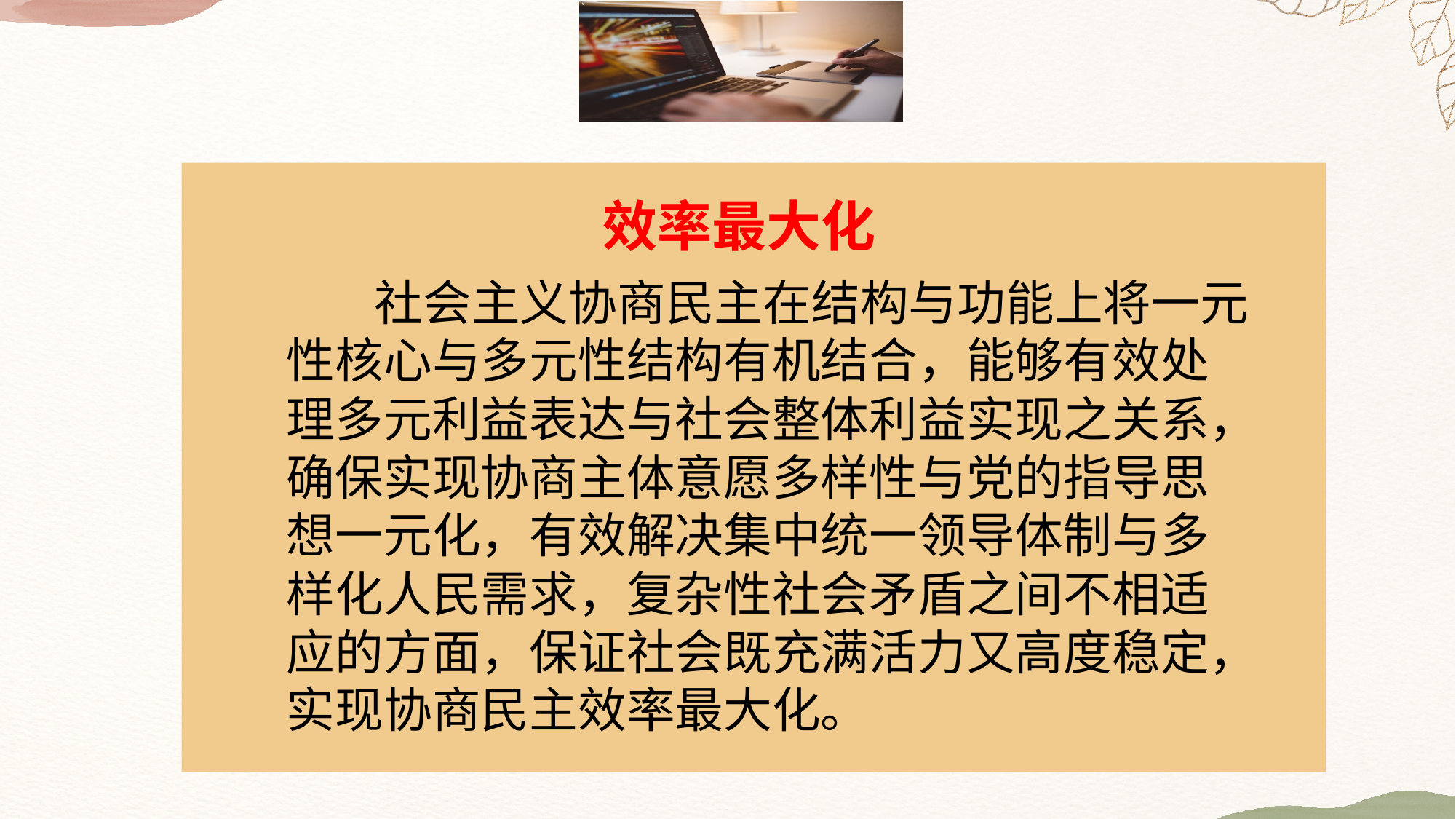

效率最大化

       社会主义协商民主在结构与功能上将一元性核心与多元性结构有机结合，能够有效处理多元利益表达与社会整体利益实现之关系，确保实现协商主体意愿多样性与党的指导思想一元化，有效解决集中统一领导体制与多样化人民需求，复杂性社会矛盾之间不相适应的方面，保证社会既充满活力又高度稳定，实现协商民主效率最大化。

86%